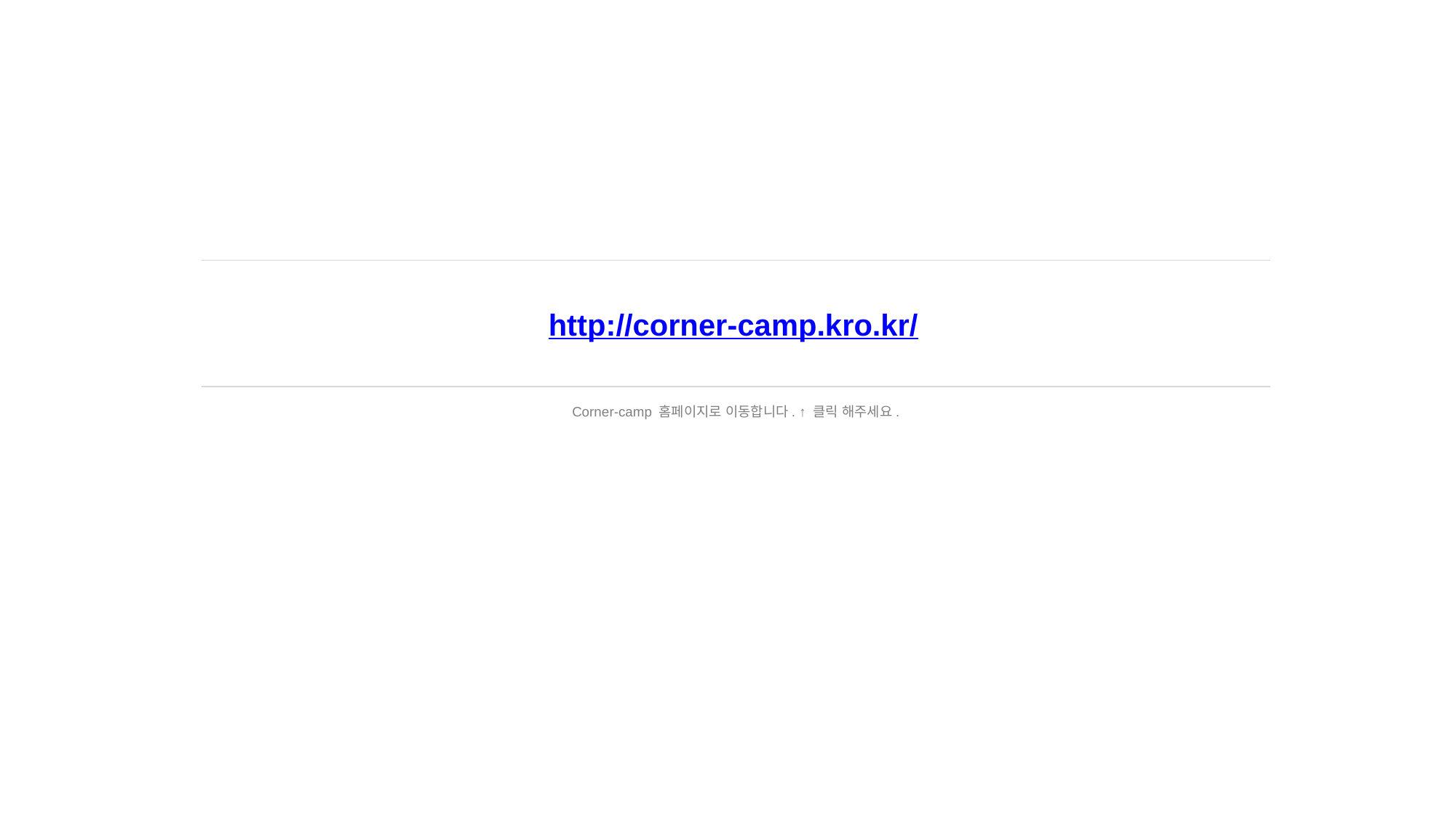

# http://corner-camp.kro.kr/
Corner-camp 홈페이지로 이동합니다. ↑ 클릭 해주세요.